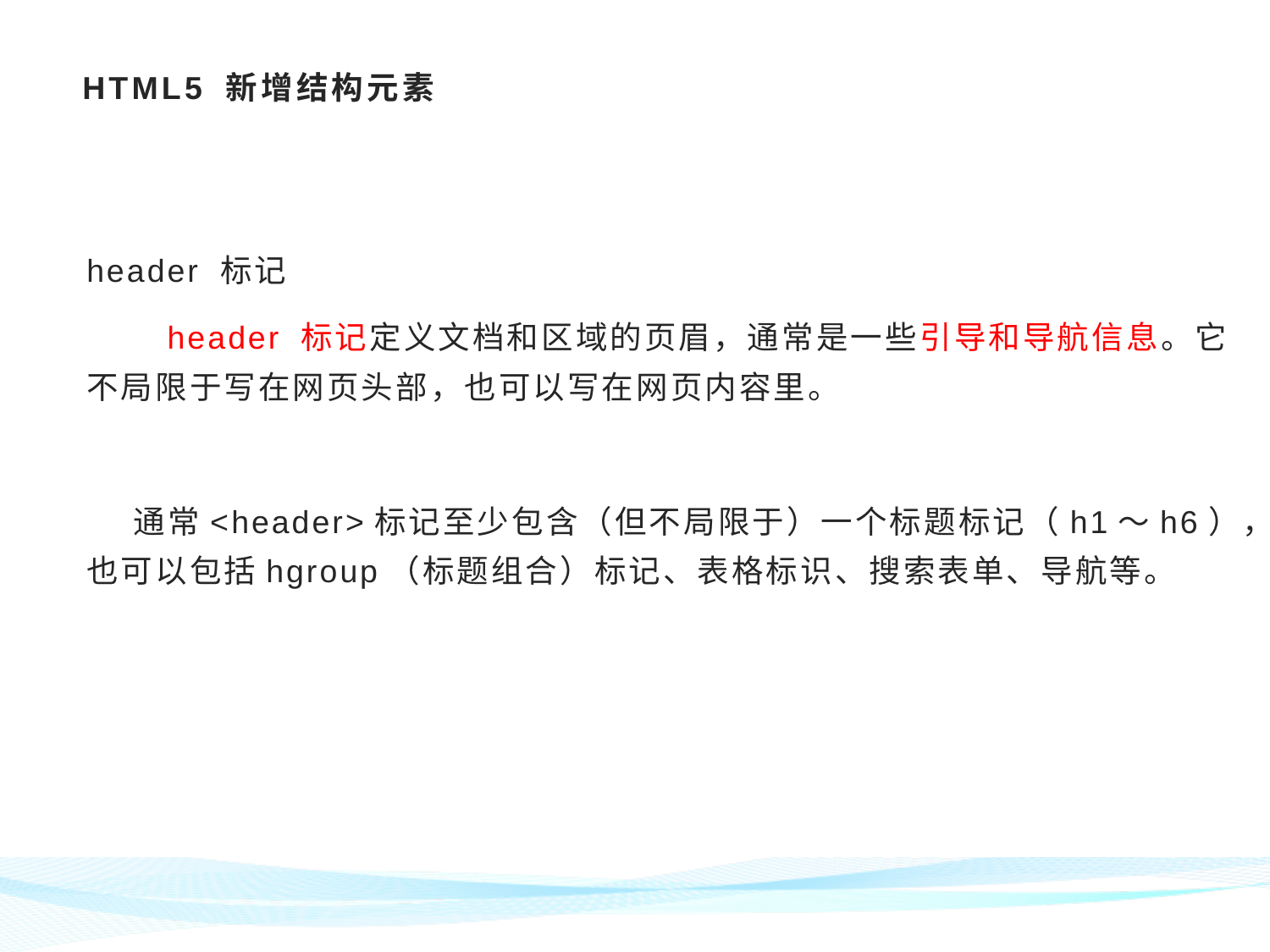

# HTML5 新增结构元素
header 标记
       header 标记定义文档和区域的页眉，通常是一些引导和导航信息。它不局限于写在网页头部，也可以写在网页内容里。

    通常<header>标记至少包含（但不局限于）一个标题标记（h1～h6），也可以包括hgroup（标题组合）标记、表格标识、搜索表单、导航等。